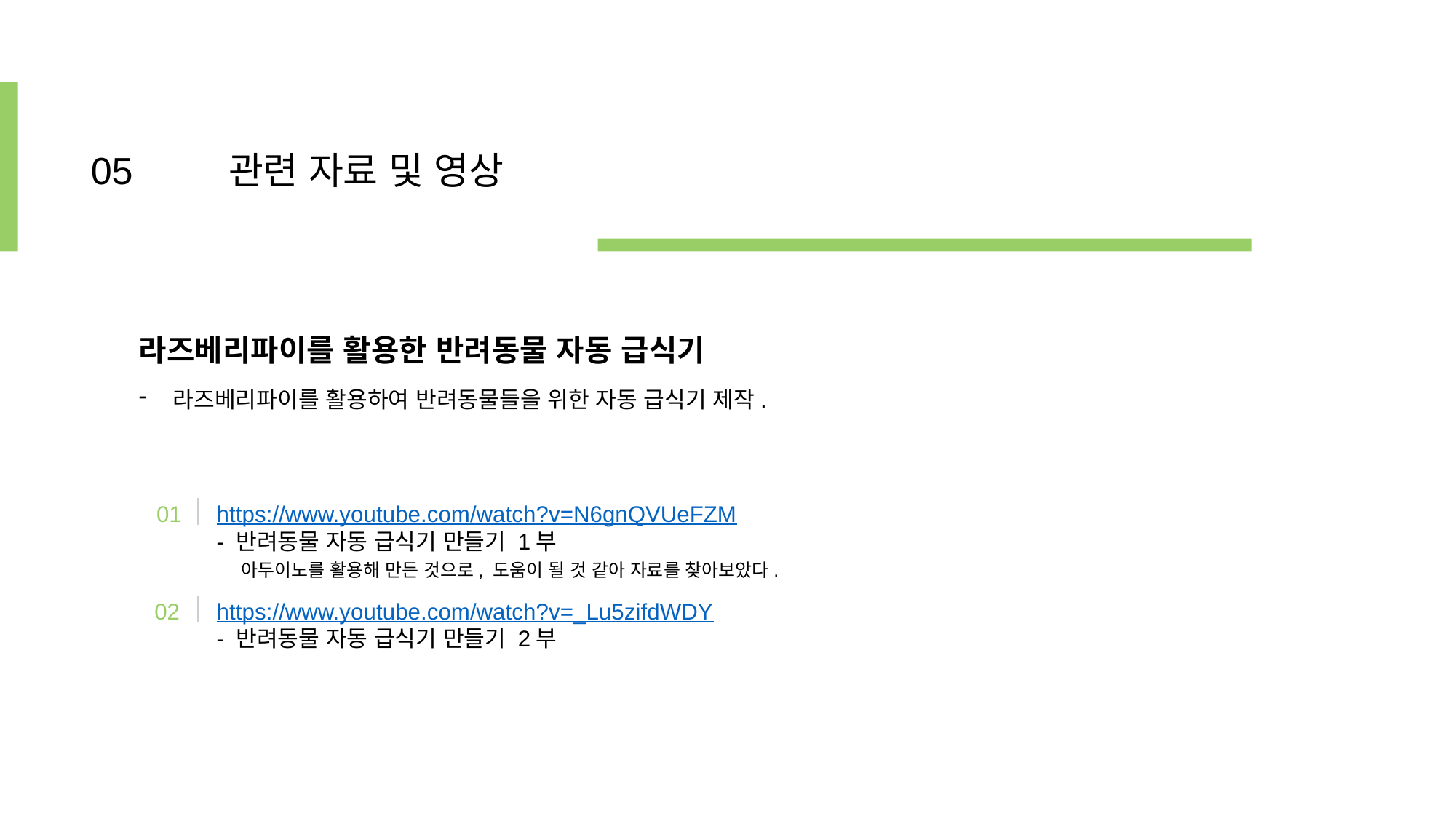

05
관련 자료 및 영상

라즈베리파이를 활용한 반려동물 자동 급식기

라즈베리파이를 활용하여 반려동물들을 위한 자동 급식기 제작.

01
https://www.youtube.com/watch?v=N6gnQVUeFZM
- 반려동물 자동 급식기 만들기 1부
   아두이노를 활용해 만든 것으로, 도움이 될 것 같아 자료를 찾아보았다.

02
https://www.youtube.com/watch?v=_Lu5zifdWDY
- 반려동물 자동 급식기 만들기 2부